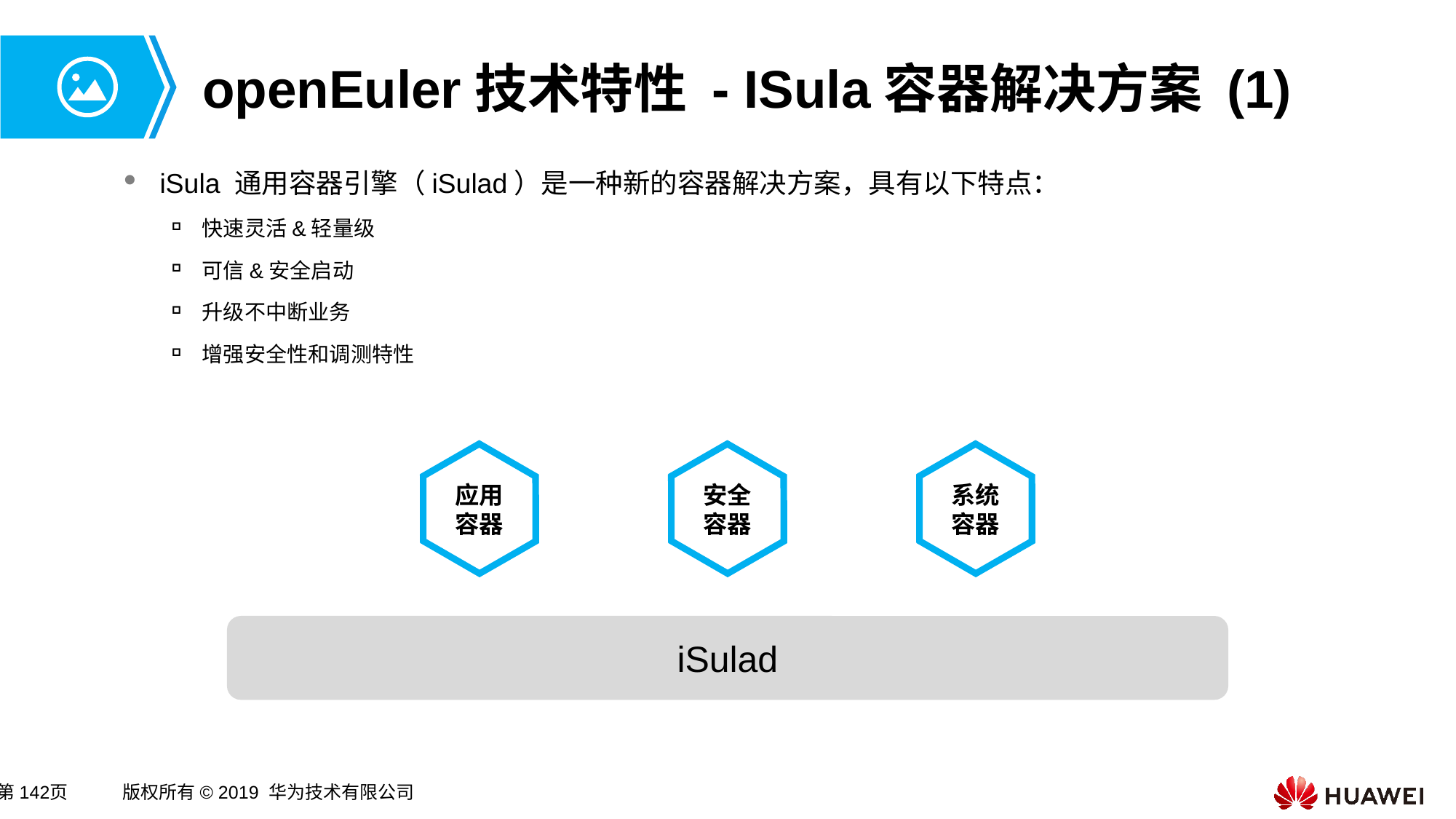

# openEuler技术特性 - ISula容器解决方案 (1)
iSula 通用容器引擎（iSulad）是一种新的容器解决方案，具有以下特点：
快速灵活&轻量级
可信&安全启动
升级不中断业务
增强安全性和调测特性

应用
容器
系统
容器
安全
容器
iSulad